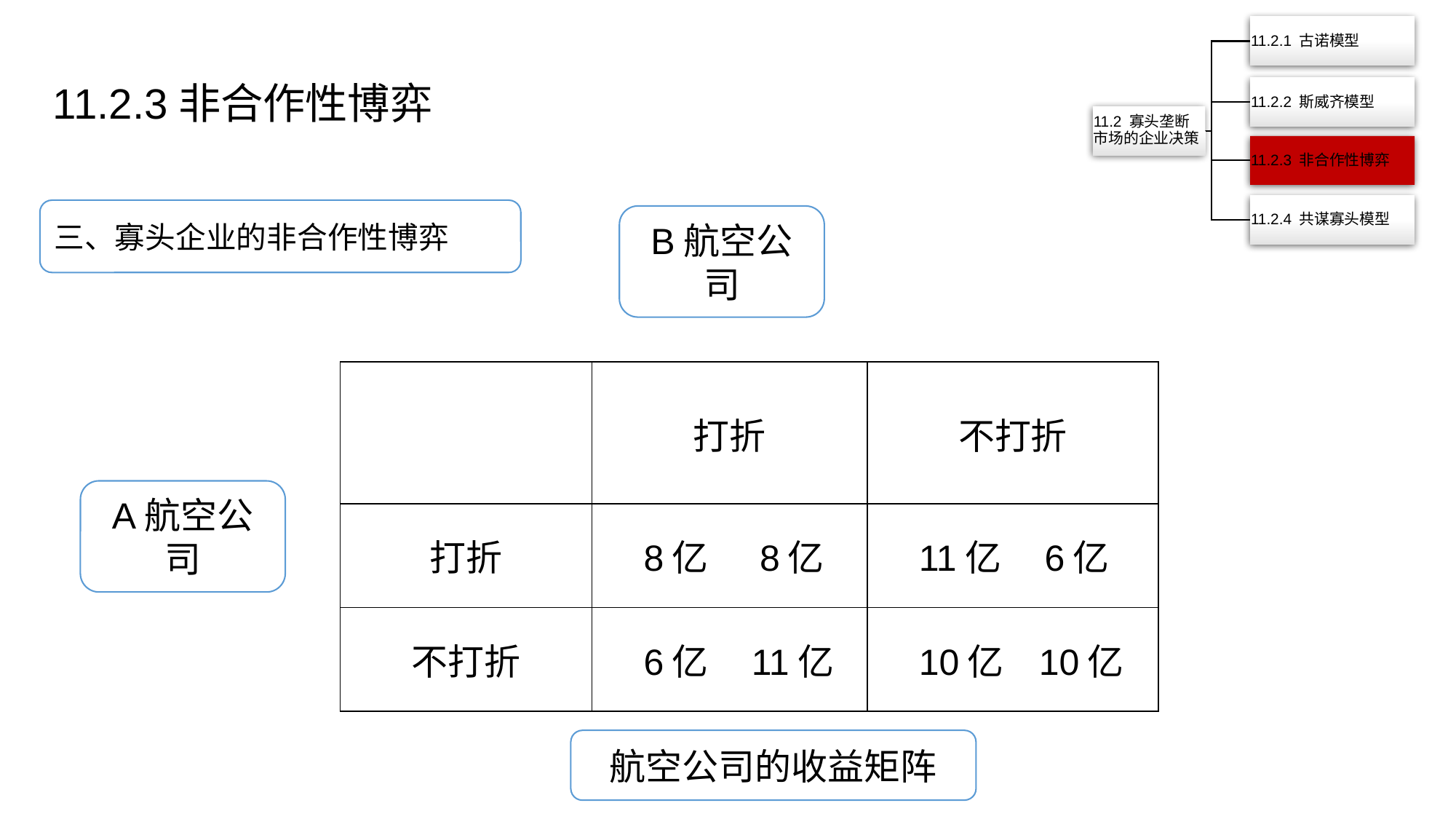

11.2 寡头垄断市场的企业决策
11.2.1 古诺模型
11.2.2 斯威齐模型
11.2.3 非合作性博弈
11.2.4 共谋寡头模型
11.2.3非合作性博弈
三、寡头企业的非合作性博弈
B航空公司
|  | 打折 | 不打折 |
| --- | --- | --- |
| 打折 | 8亿 8亿 | 11亿 6亿 |
| 不打折 | 6亿 11亿 | 10亿 10亿 |
A航空公司
航空公司的收益矩阵